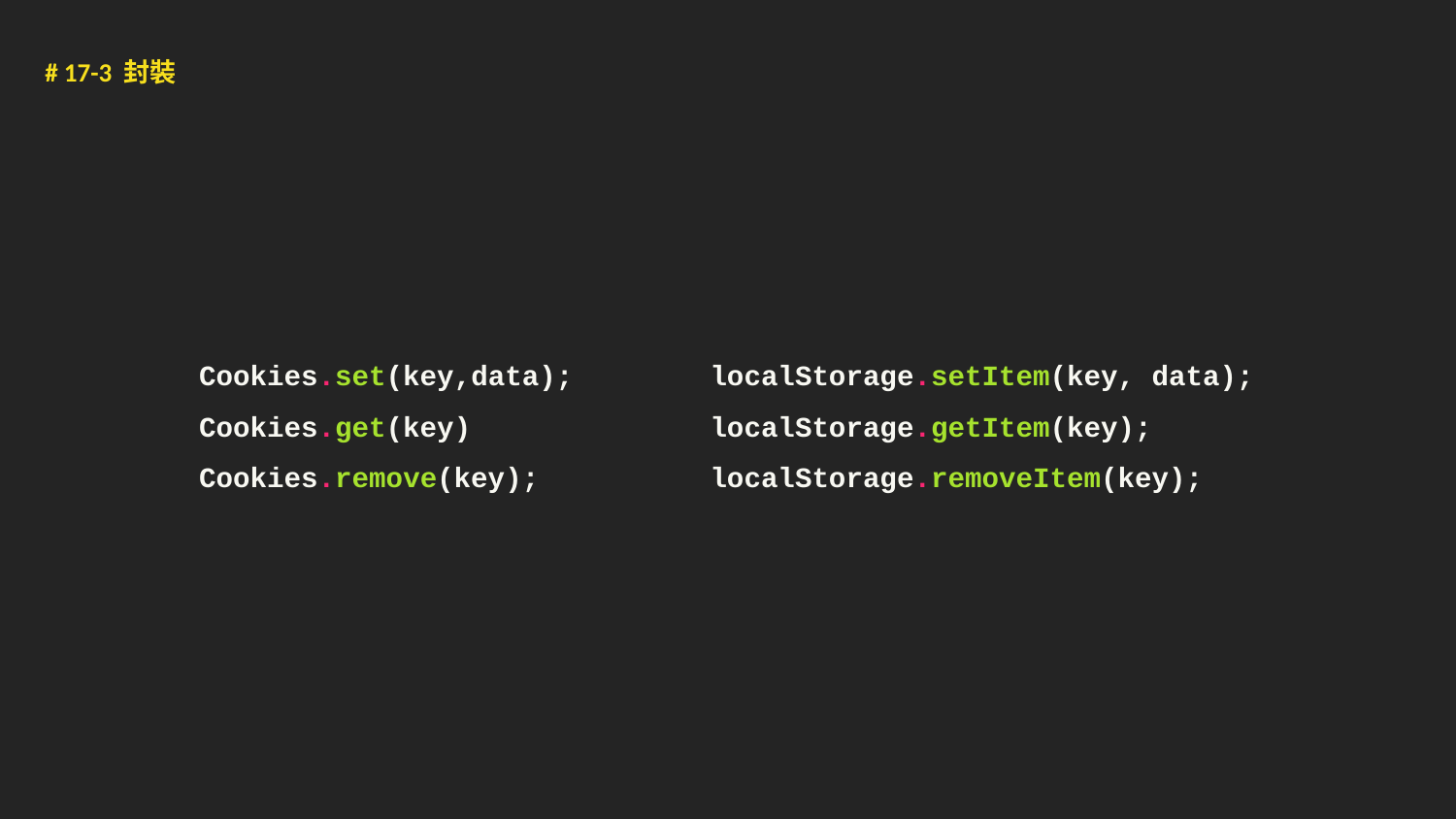

# 17-3 封裝
Cookies.set(key,data);
Cookies.get(key)
Cookies.remove(key);
localStorage.setItem(key, data);
localStorage.getItem(key);
localStorage.removeItem(key);